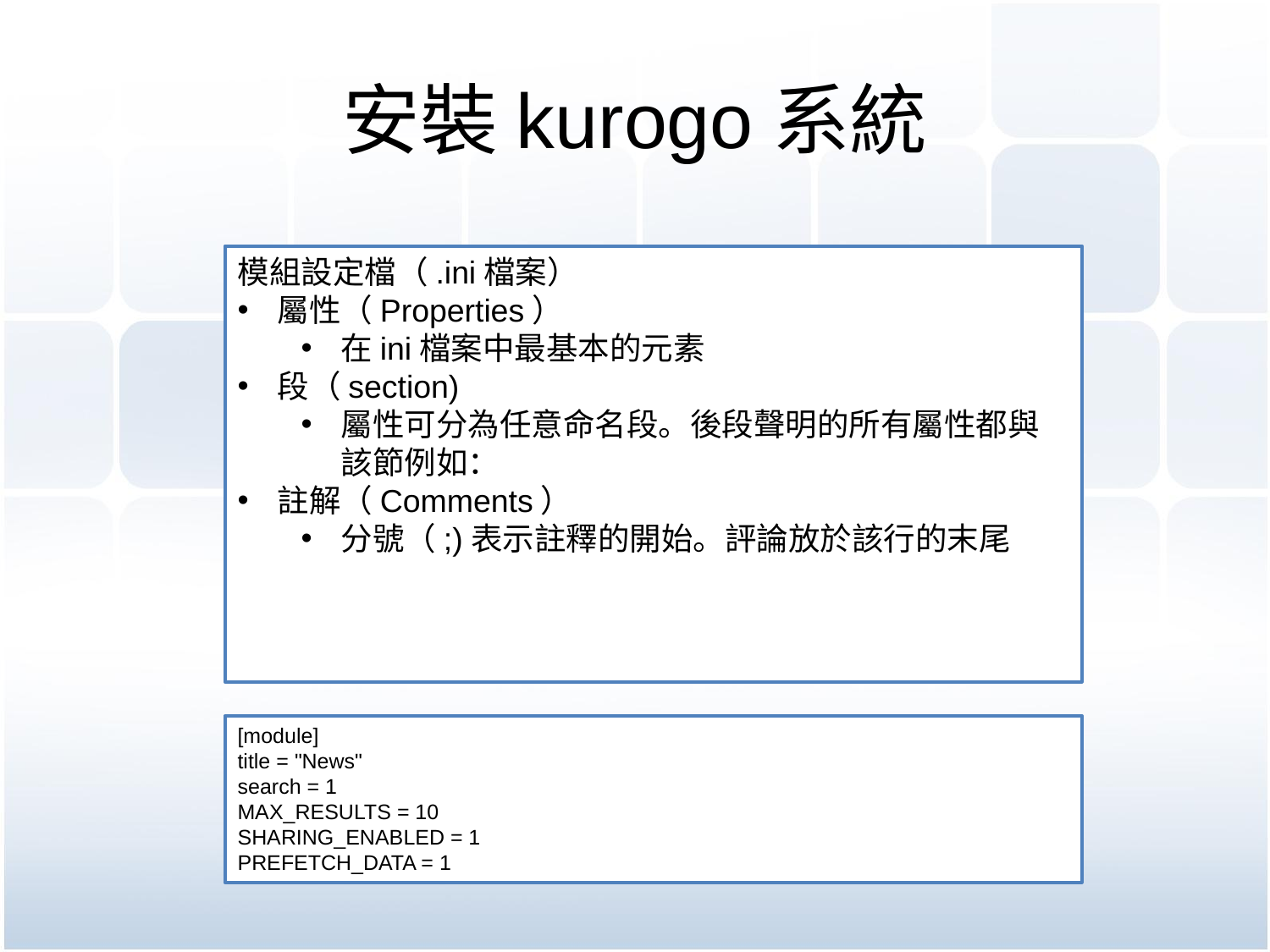

# 安裝kurogo系統
模組設定檔（.ini檔案）
屬性（Properties）
在ini檔案中最基本的元素
段（section)
屬性可分為任意命名段。後段聲明的所有屬性都與該節例如：
註解（Comments）
分號（;)表示註釋的開始。評論放於該行的末尾

[module]
title = "News"
search = 1
MAX_RESULTS = 10
SHARING_ENABLED = 1
PREFETCH_DATA = 1